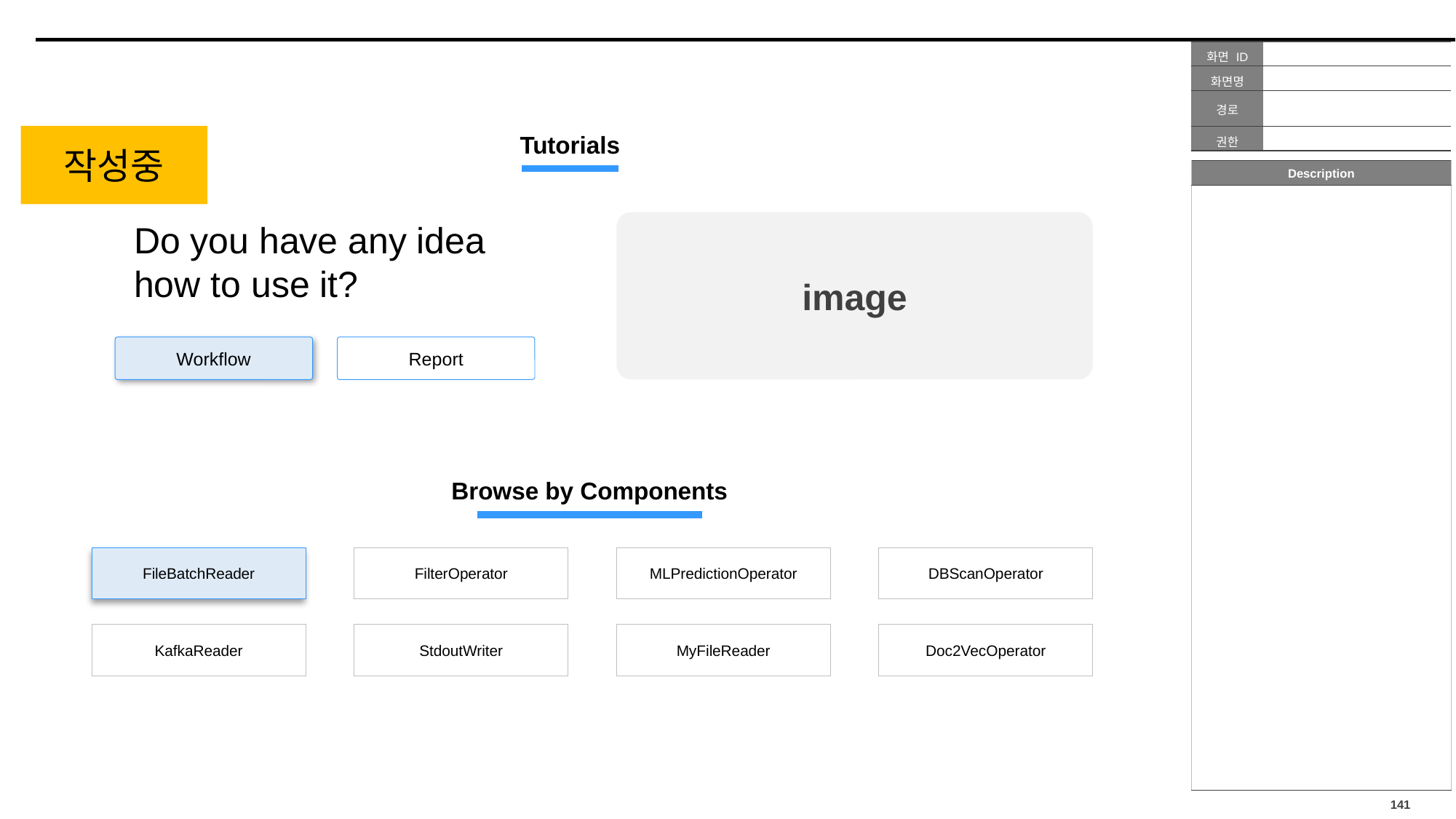

#

Tutorials
작성중

Do you have any idea
how to use it?
image
Workflow
Report
Browse by Components
FileBatchReader
FilterOperator
MLPredictionOperator
DBScanOperator
KafkaReader
StdoutWriter
MyFileReader
Doc2VecOperator